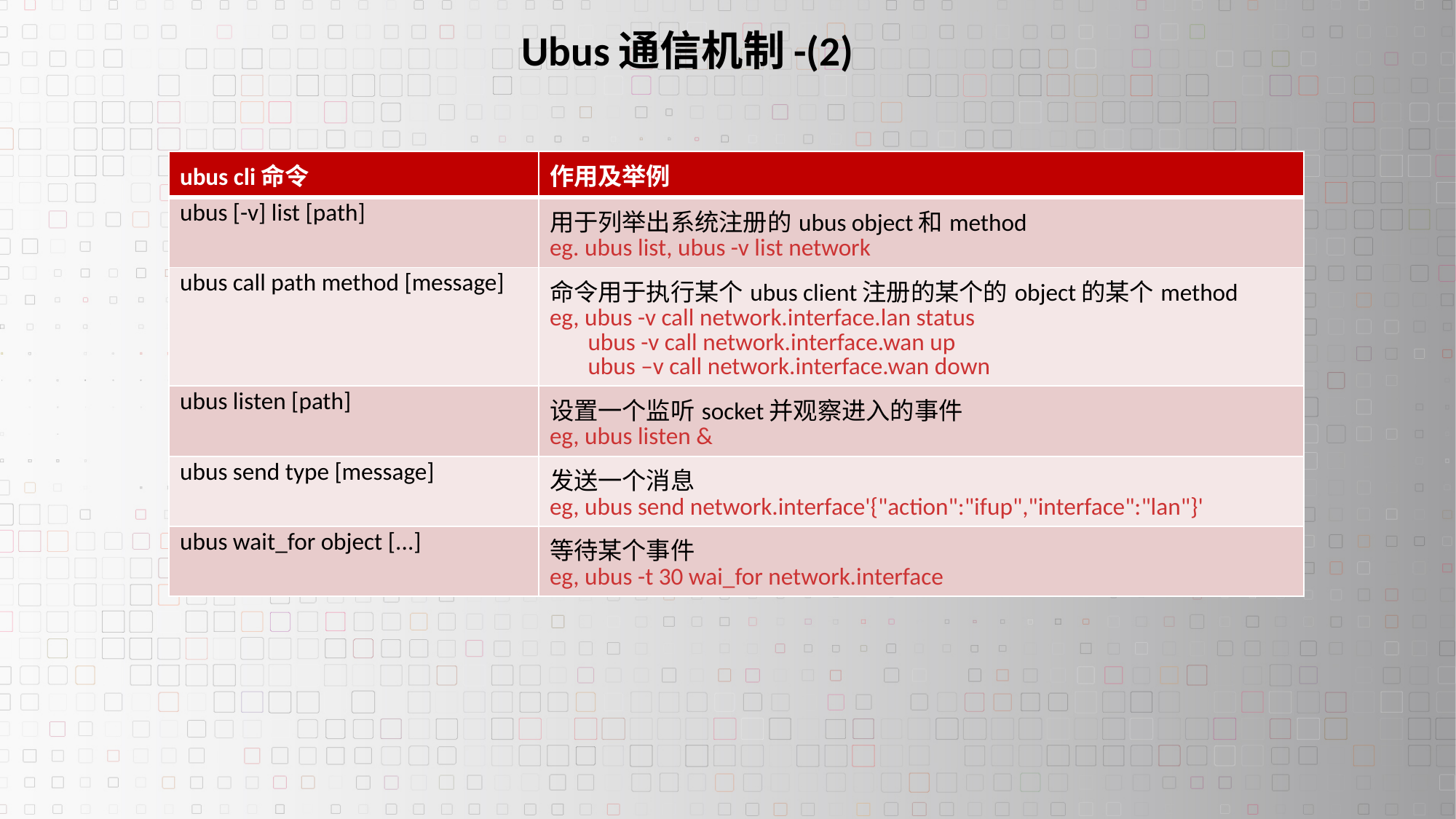

Ubus通信机制-(2)
| ubus cli命令 | 作用及举例 |
| --- | --- |
| ubus [-v] list [path] | 用于列举出系统注册的ubus object和method eg. ubus list, ubus -v list network |
| ubus call path method [message] | 命令用于执行某个ubus client注册的某个的object的某个method eg, ubus -v call network.interface.lan status ubus -v call network.interface.wan up ubus –v call network.interface.wan down |
| ubus listen [path] | 设置一个监听socket并观察进入的事件 eg, ubus listen & |
| ubus send type [message] | 发送一个消息 eg, ubus send network.interface'{"action":"ifup","interface":"lan"}' |
| ubus wait\_for object [...] | 等待某个事件 eg, ubus -t 30 wai\_for network.interface |